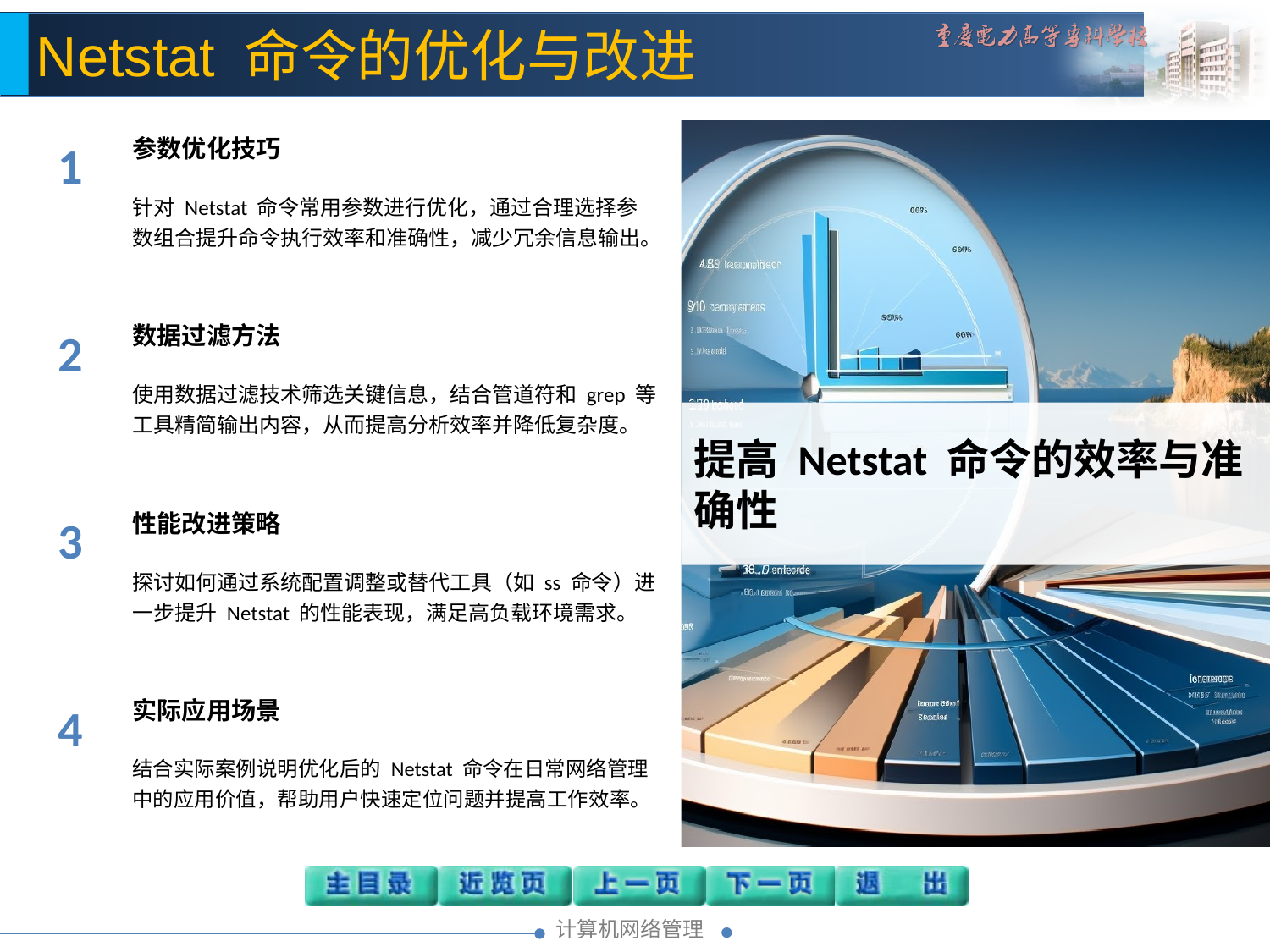

Netstat 命令的优化与改进
1
参数优化技巧
针对 Netstat 命令常用参数进行优化，通过合理选择参数组合提升命令执行效率和准确性，减少冗余信息输出。

2
数据过滤方法
使用数据过滤技术筛选关键信息，结合管道符和 grep 等工具精简输出内容，从而提高分析效率并降低复杂度。
提高 Netstat 命令的效率与准确性
3
性能改进策略
探讨如何通过系统配置调整或替代工具（如 ss 命令）进一步提升 Netstat 的性能表现，满足高负载环境需求。
4
实际应用场景
结合实际案例说明优化后的 Netstat 命令在日常网络管理中的应用价值，帮助用户快速定位问题并提高工作效率。